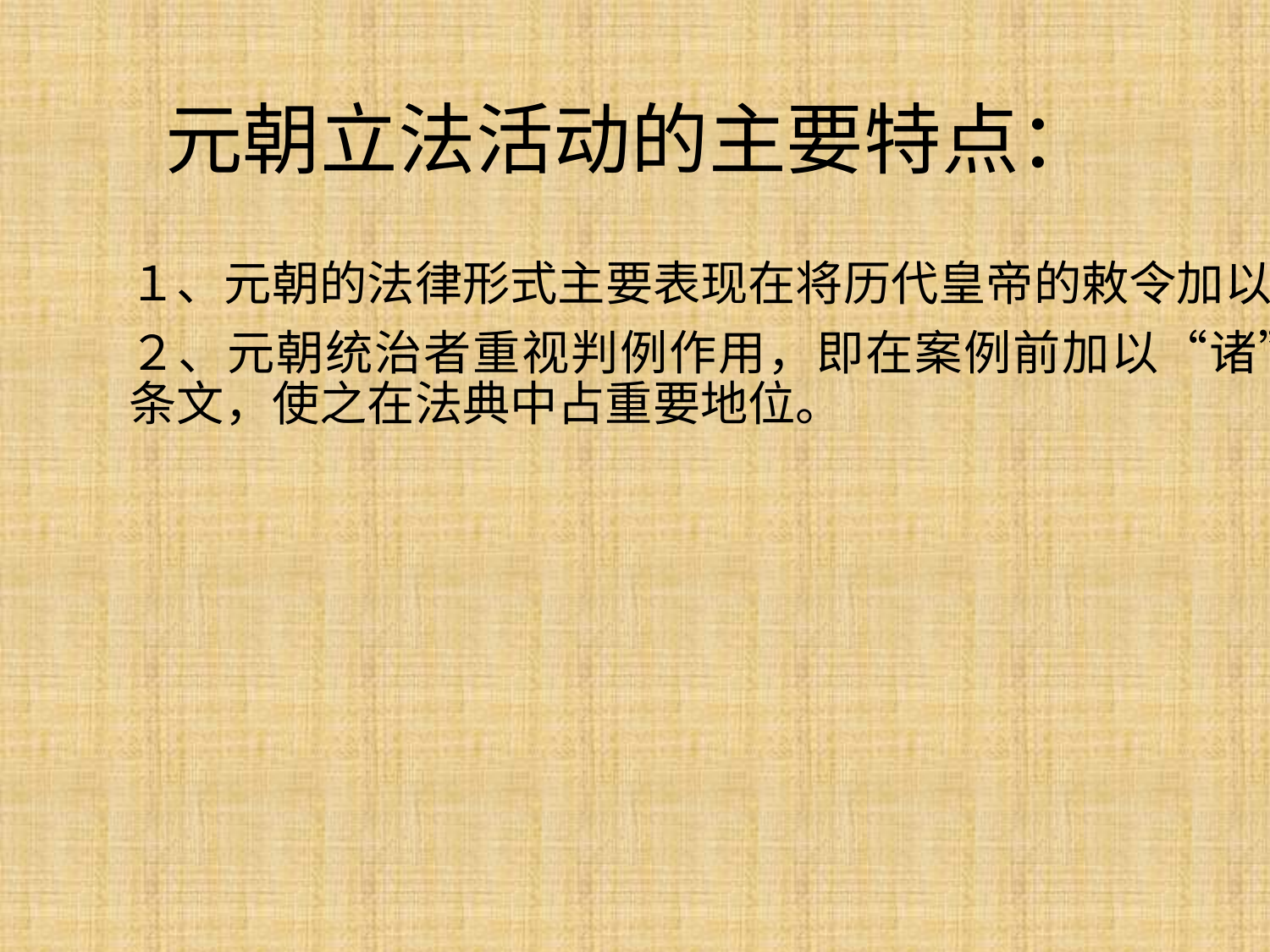

# 元朝立法活动的主要特点：
１、元朝的法律形式主要表现在将历代皇帝的敕令加以汇编。
２、元朝统治者重视判例作用，即在案例前加以“诸” 字，成独立条文，使之在法典中占重要地位。